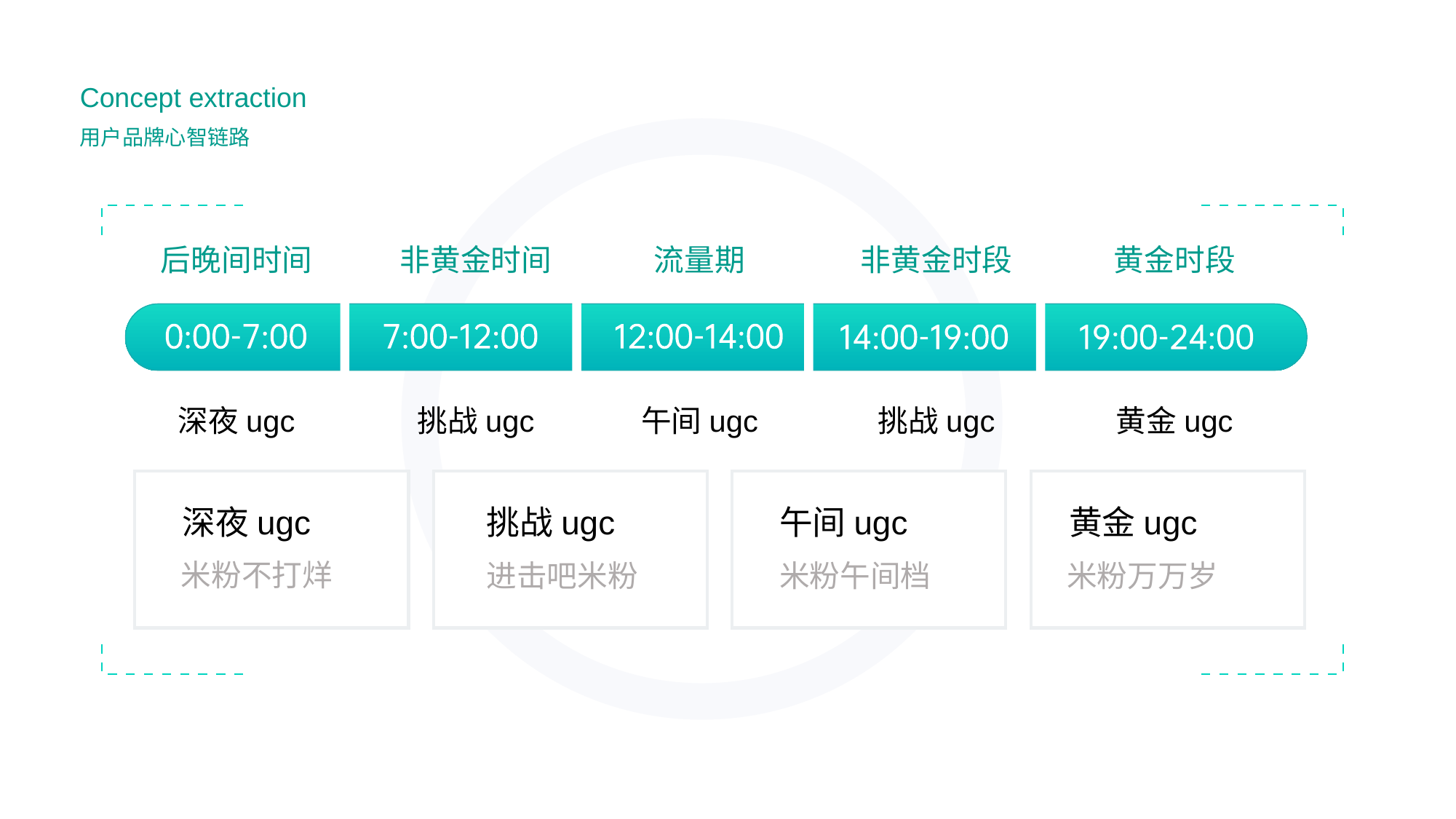

Concept extraction
用户品牌心智链路

后晚间时间
非黄金时间
流量期
非黄金时段
黄金时段

深夜ugc
挑战ugc
午间ugc
挑战ugc
黄金ugc

深夜ugc
挑战ugc
午间ugc
黄金ugc
米粉不打烊
进击吧米粉
米粉午间档
米粉万万岁